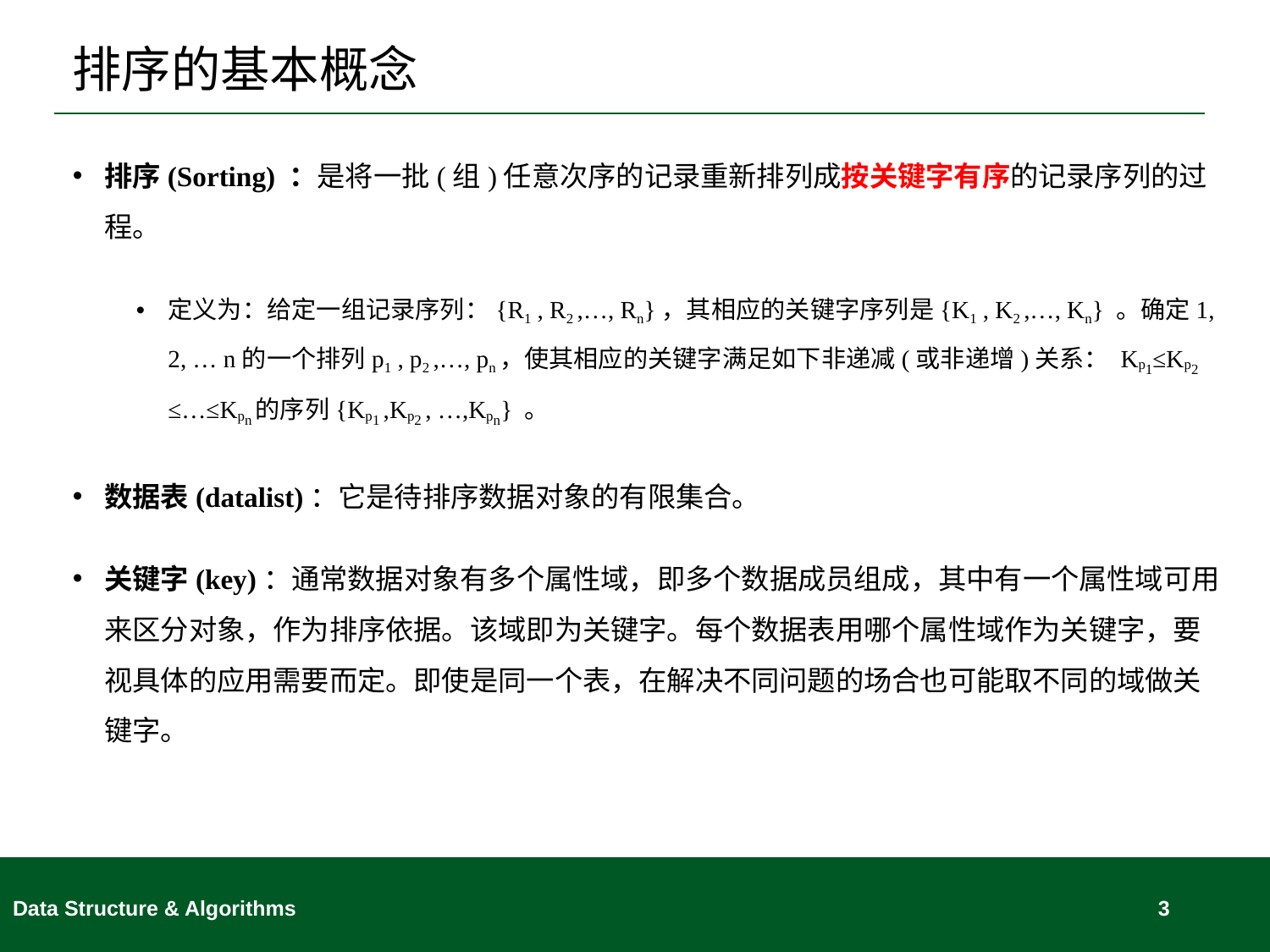

# 排序的基本概念
排序(Sorting) ：是将一批(组)任意次序的记录重新排列成按关键字有序的记录序列的过程。
定义为：给定一组记录序列：{R1 , R2 ,…, Rn}，其相应的关键字序列是{K1 , K2 ,…, Kn} 。确定1, 2, … n的一个排列p1 , p2 ,…, pn，使其相应的关键字满足如下非递减(或非递增)关系： Kp1≤Kp2 ≤…≤Kpn的序列{Kp1 ,Kp2 , …,Kpn} 。
数据表(datalist)：它是待排序数据对象的有限集合。
关键字(key)：通常数据对象有多个属性域，即多个数据成员组成，其中有一个属性域可用来区分对象，作为排序依据。该域即为关键字。每个数据表用哪个属性域作为关键字，要视具体的应用需要而定。即使是同一个表，在解决不同问题的场合也可能取不同的域做关键字。

Data Structure & Algorithms
3